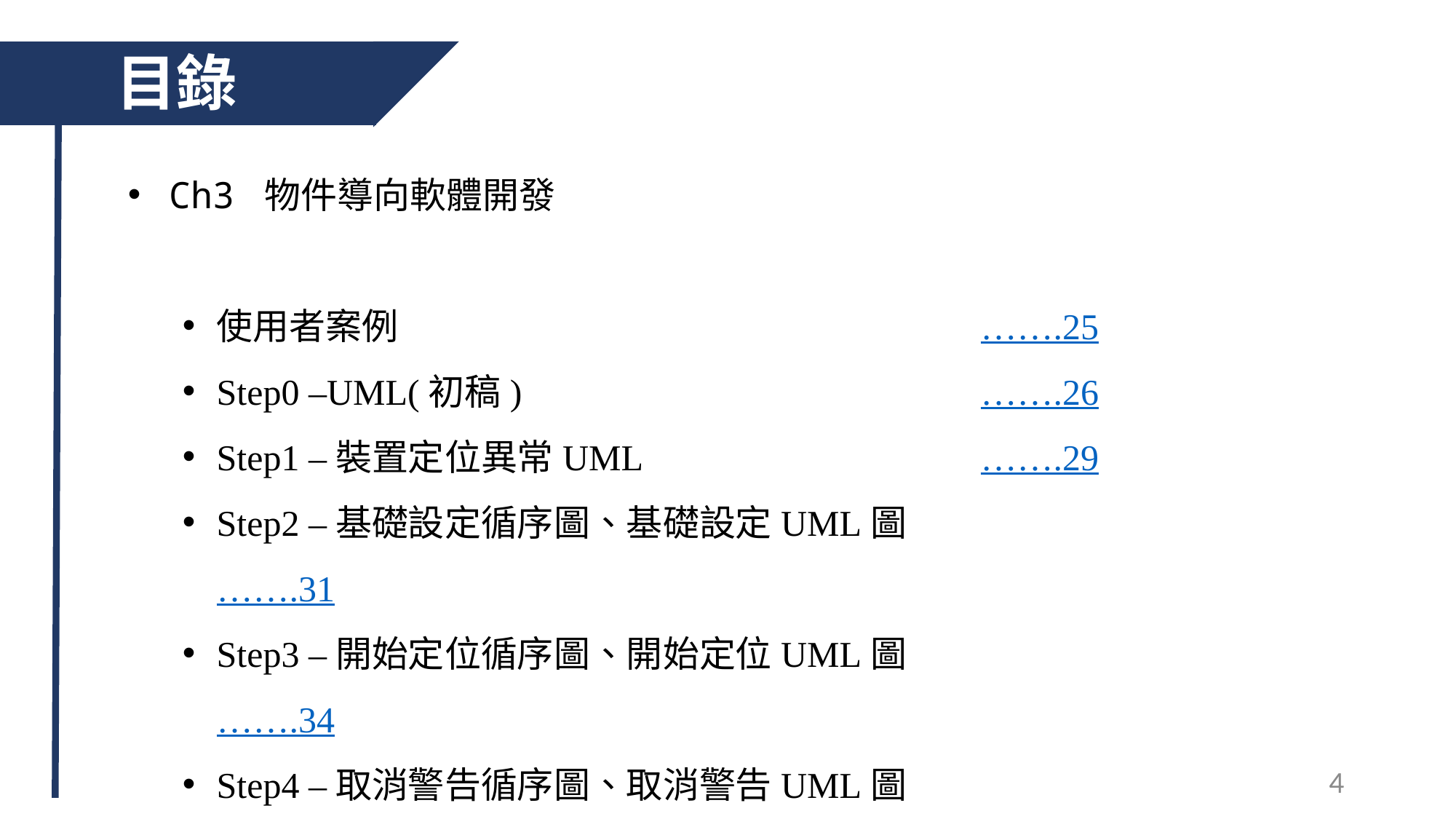

目錄

Ch3 物件導向軟體開發
使用者案例						…….25
Step0 –UML(初稿)					…….26
Step1 –裝置定位異常UML 				…….29
Step2 –基礎設定循序圖、基礎設定UML圖		…….31
Step3 –開始定位循序圖、開始定位UML圖		…….34
Step4 –取消警告循序圖、取消警告UML圖		…….37
Step5 –裝置設定循序圖、裝置設定UML圖		…….40

4